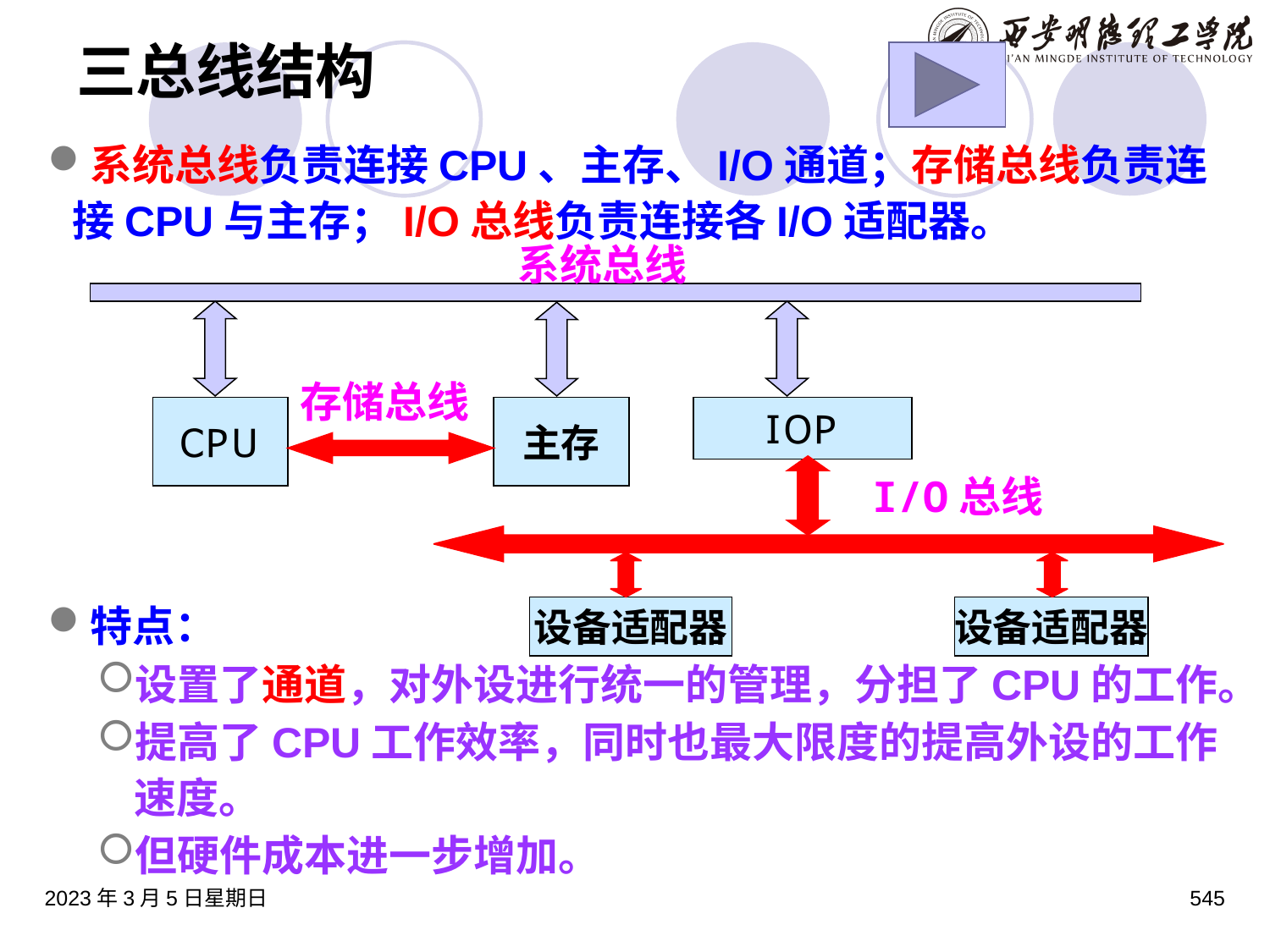

# 三总线结构

系统总线负责连接CPU、主存、I/O通道；存储总线负责连接CPU与主存；I/O总线负责连接各I/O适配器。

特点：
设置了通道，对外设进行统一的管理，分担了CPU的工作。
提高了CPU工作效率，同时也最大限度的提高外设的工作速度。
但硬件成本进一步增加。
系统总线

存储总线
CPU
主存
IOP

I/O总线

设备适配器
设备适配器
2023年3月5日星期日
545